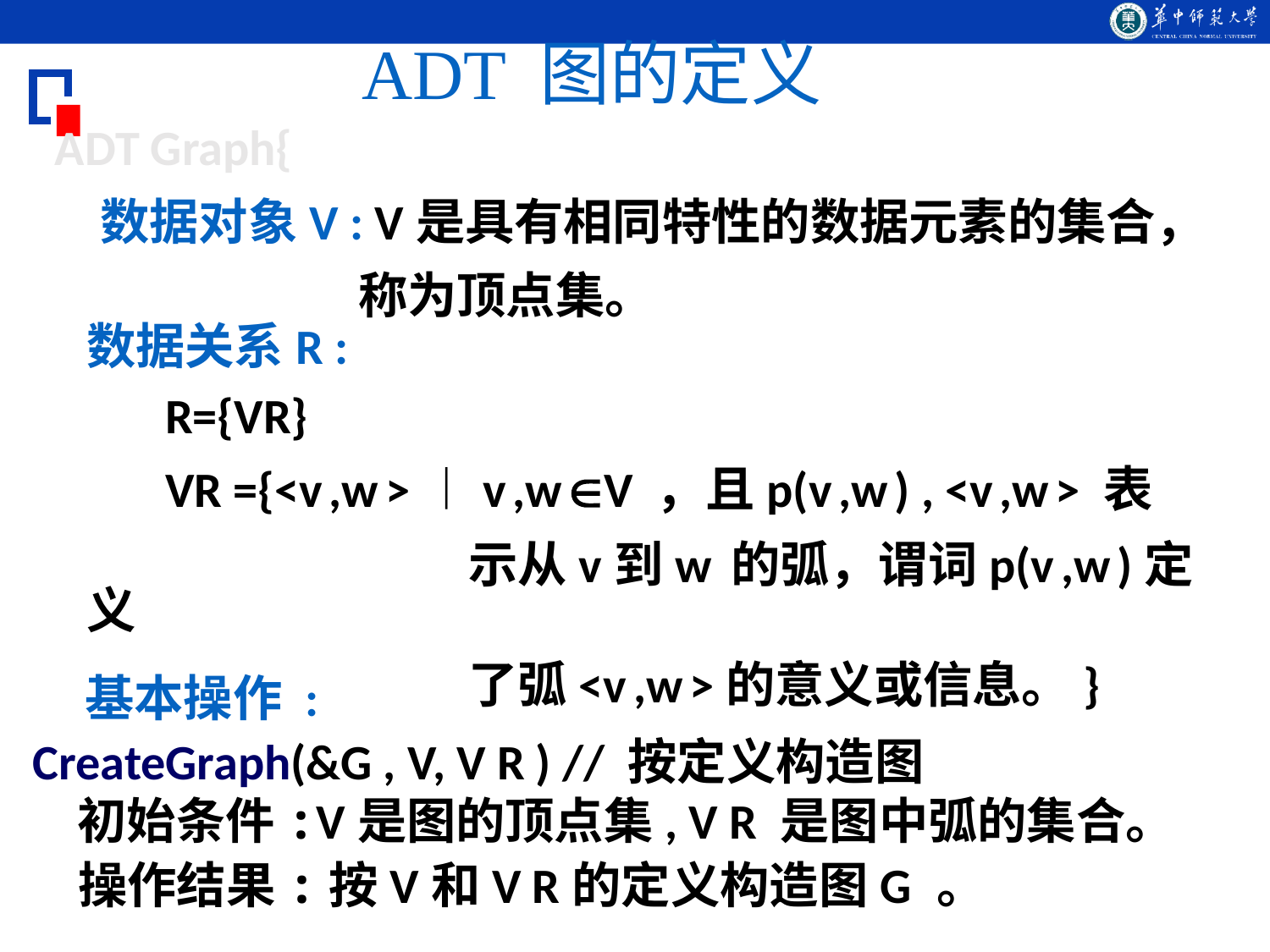

# ADT 图的定义
ADT Graph{
   数据对象V : V是具有相同特性的数据元素的集合，
                          称为顶点集。

数据关系R :
       R={VR}
       VR ={<v ,w >︱v ,w ∈V ，且p(v ,w ) , <v ,w > 表
                                 示从v到w 的弧，谓词p(v ,w )定义
                                 了弧<v ,w >的意义或信息。}
基本操作 :
CreateGraph(&G , V, V R ) // 按定义构造图
   初始条件:V是图的顶点集, V R 是图中弧的集合。
   操作结果:按V和V R的定义构造图G 。